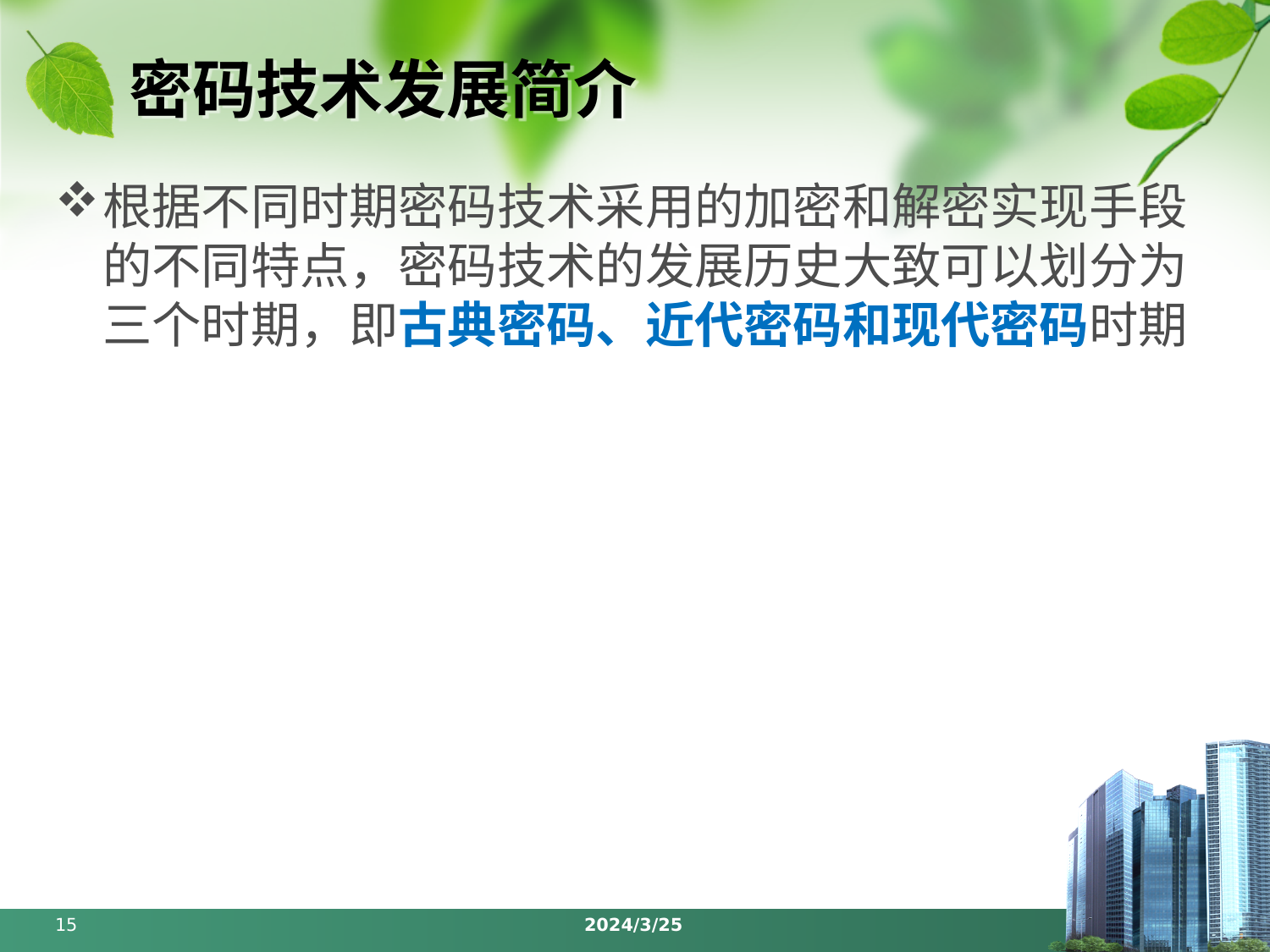

# 密码技术发展简介
根据不同时期密码技术采用的加密和解密实现手段的不同特点，密码技术的发展历史大致可以划分为三个时期，即古典密码、近代密码和现代密码时期
15
2024/3/25